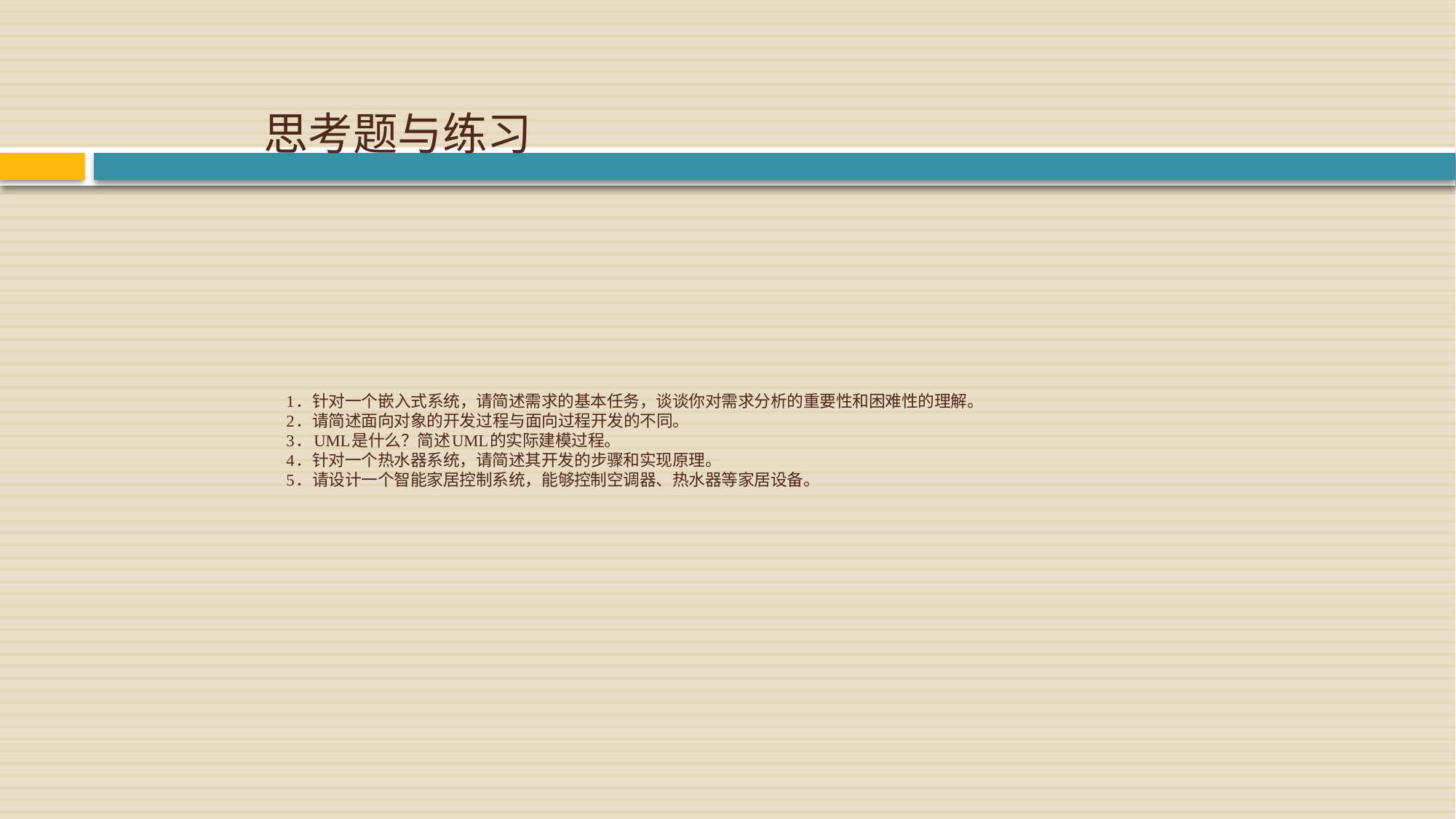

思考题与练习
# 1．针对一个嵌入式系统，请简述需求的基本任务，谈谈你对需求分析的重要性和困难性的理解。
2．请简述面向对象的开发过程与面向过程开发的不同。
3．UML是什么？简述UML的实际建模过程。
4．针对一个热水器系统，请简述其开发的步骤和实现原理。
5．请设计一个智能家居控制系统，能够控制空调器、热水器等家居设备。